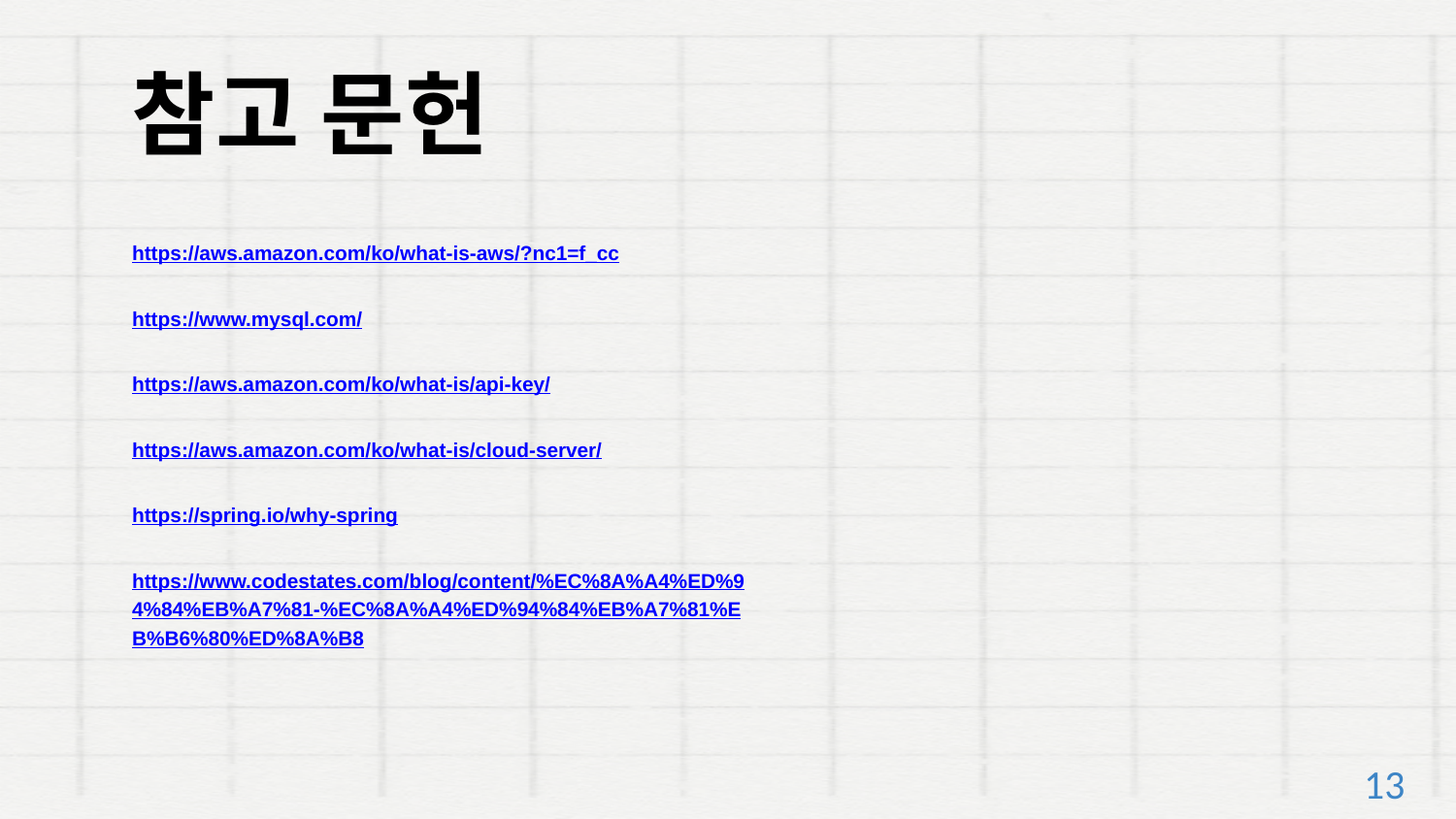

참고 문헌
https://aws.amazon.com/ko/what-is-aws/?nc1=f_cc

https://www.mysql.com/

https://aws.amazon.com/ko/what-is/api-key/

https://aws.amazon.com/ko/what-is/cloud-server/

https://spring.io/why-spring

https://www.codestates.com/blog/content/%EC%8A%A4%ED%94%84%EB%A7%81-%EC%8A%A4%ED%94%84%EB%A7%81%EB%B6%80%ED%8A%B8

13